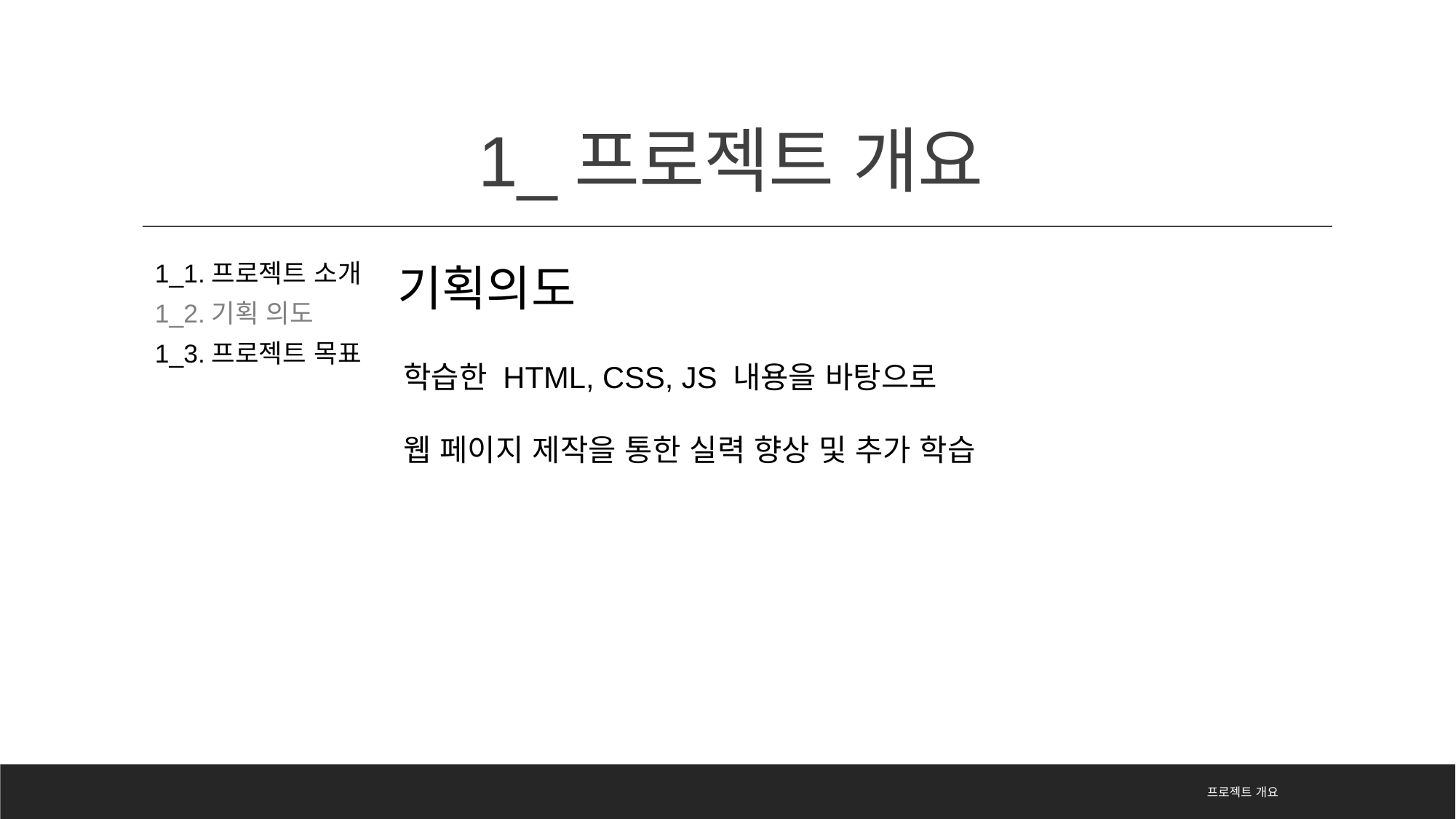

# 1_프로젝트 개요
1_1.프로젝트 소개
1_2.기획 의도
1_3.프로젝트 목표
기획의도
학습한 HTML, CSS, JS 내용을 바탕으로

웹 페이지 제작을 통한 실력 향상 및 추가 학습
프로젝트 개요